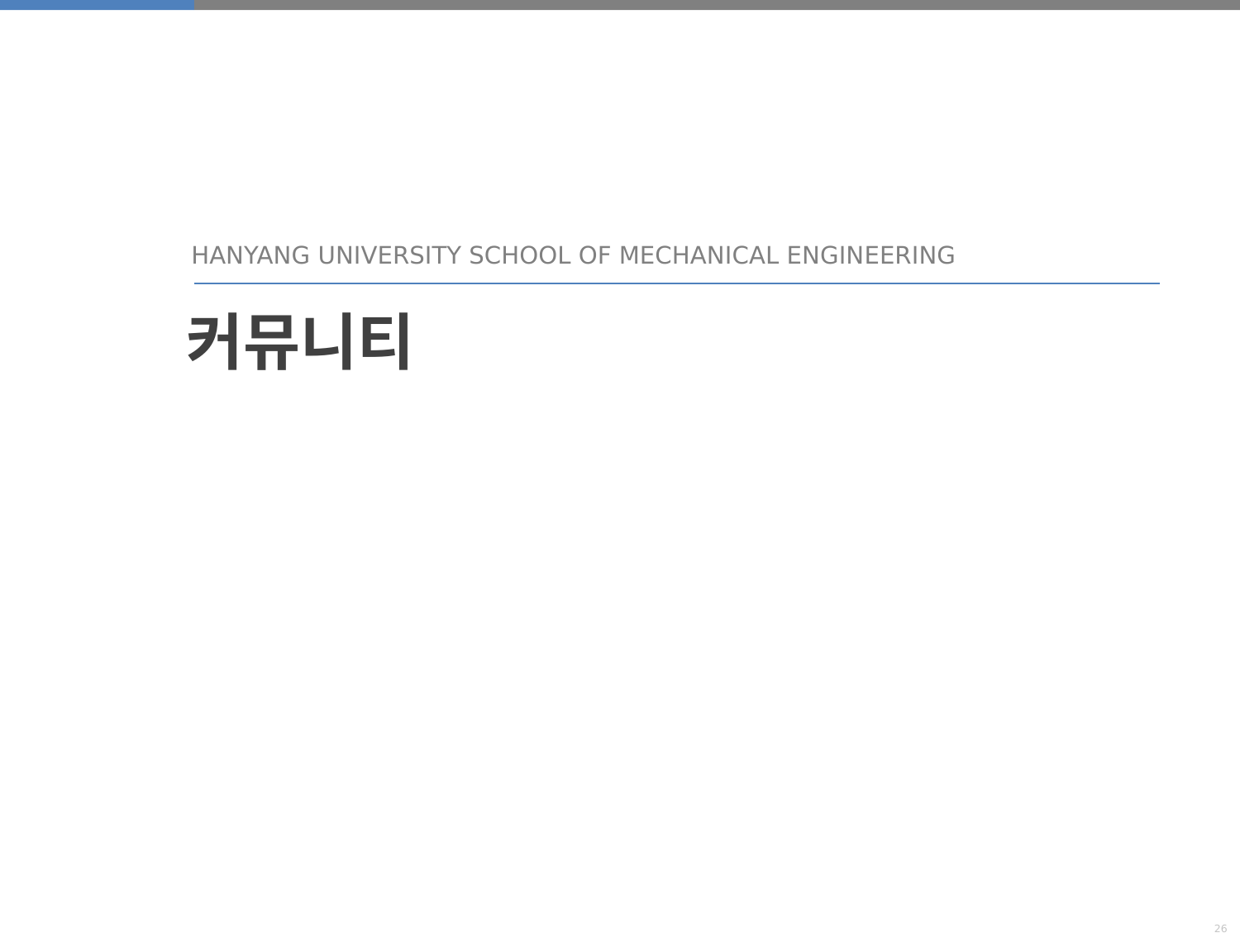

HANYANG UNIVERSITY SCHOOL OF MECHANICAL ENGINEERING
커뮤니티
26